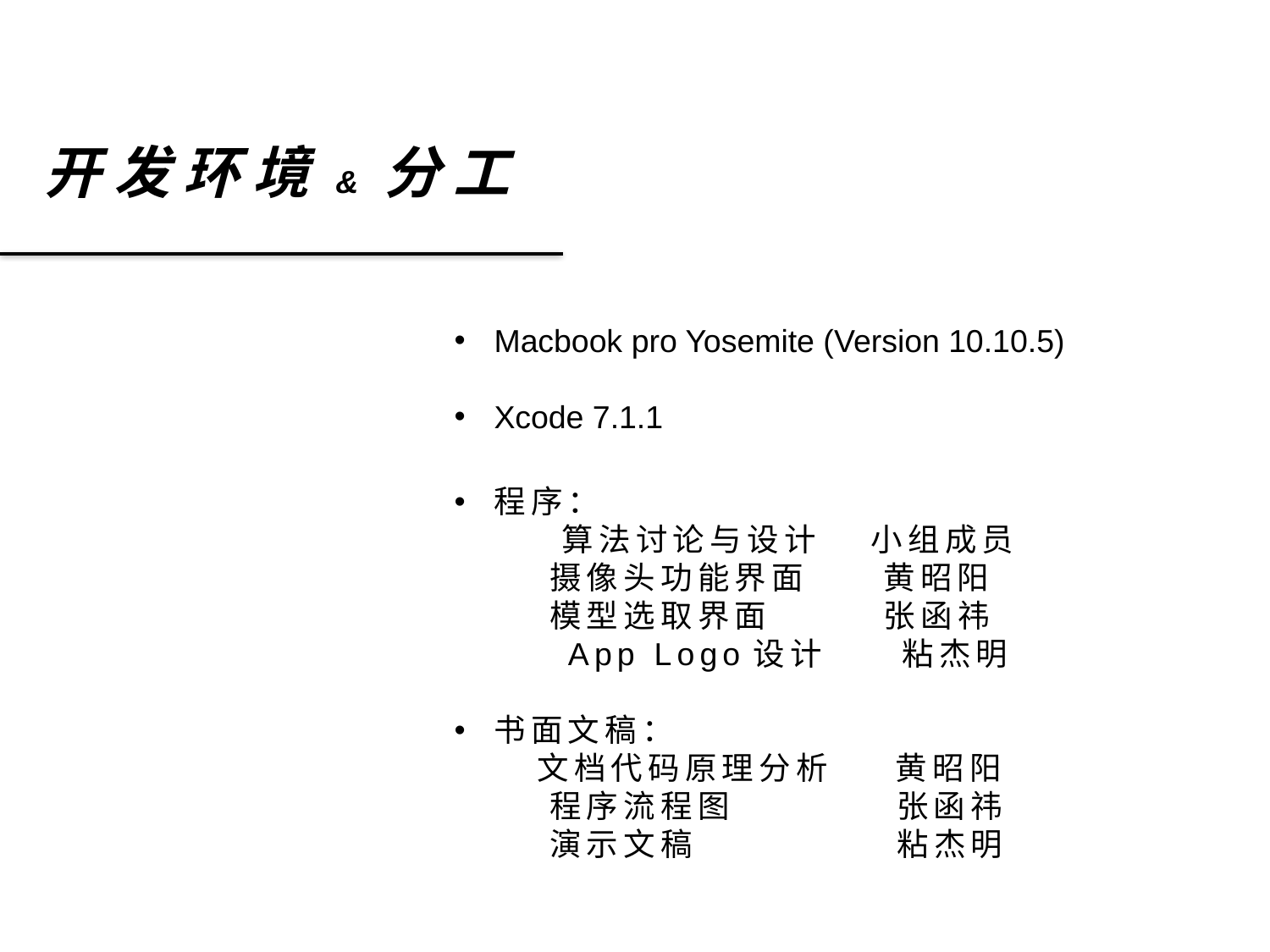

开 发 环 境 &  分 工
Macbook pro Yosemite (Version 10.10.5)

Xcode 7.1.1
程序：
        算法讨论与设计    小组成员
       摄像头功能界面      黄昭阳
       模型选取界面         张函祎
        App Logo设计      粘杰明

书面文稿：
      文档代码原理分析     黄昭阳
       程序流程图             张函祎
       演示文稿                粘杰明